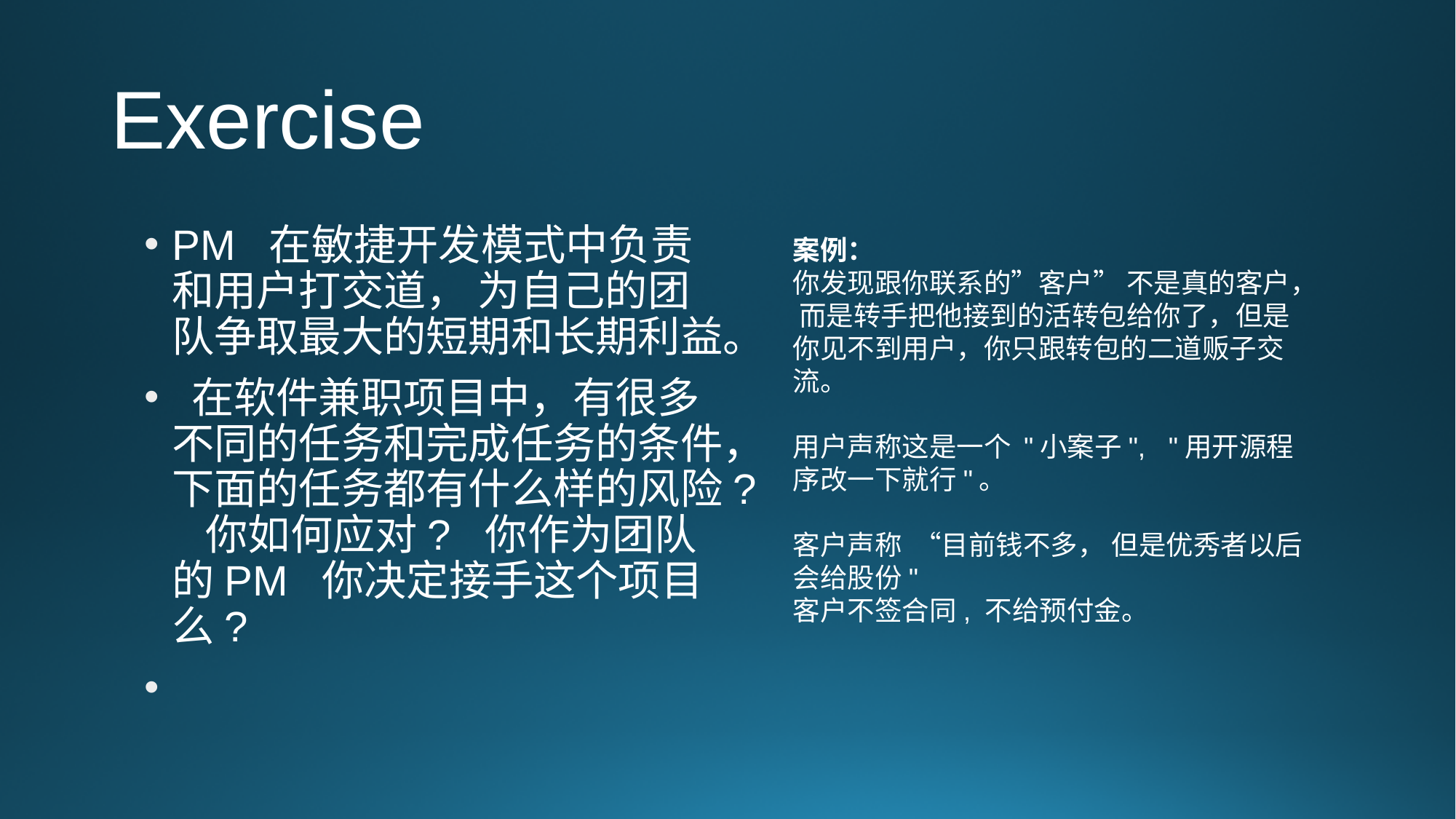

# Exercise
PM  在敏捷开发模式中负责和用户打交道， 为自己的团队争取最大的短期和长期利益。
 在软件兼职项目中，有很多不同的任务和完成任务的条件，下面的任务都有什么样的风险?  你如何应对?  你作为团队的PM  你决定接手这个项目么?

案例：
你发现跟你联系的”客户” 不是真的客户， 而是转手把他接到的活转包给你了，但是你见不到用户，你只跟转包的二道贩子交流。

用户声称这是一个 "小案子",   "用开源程序改一下就行"。

客户声称  “目前钱不多， 但是优秀者以后会给股份"
客户不签合同, 不给预付金。